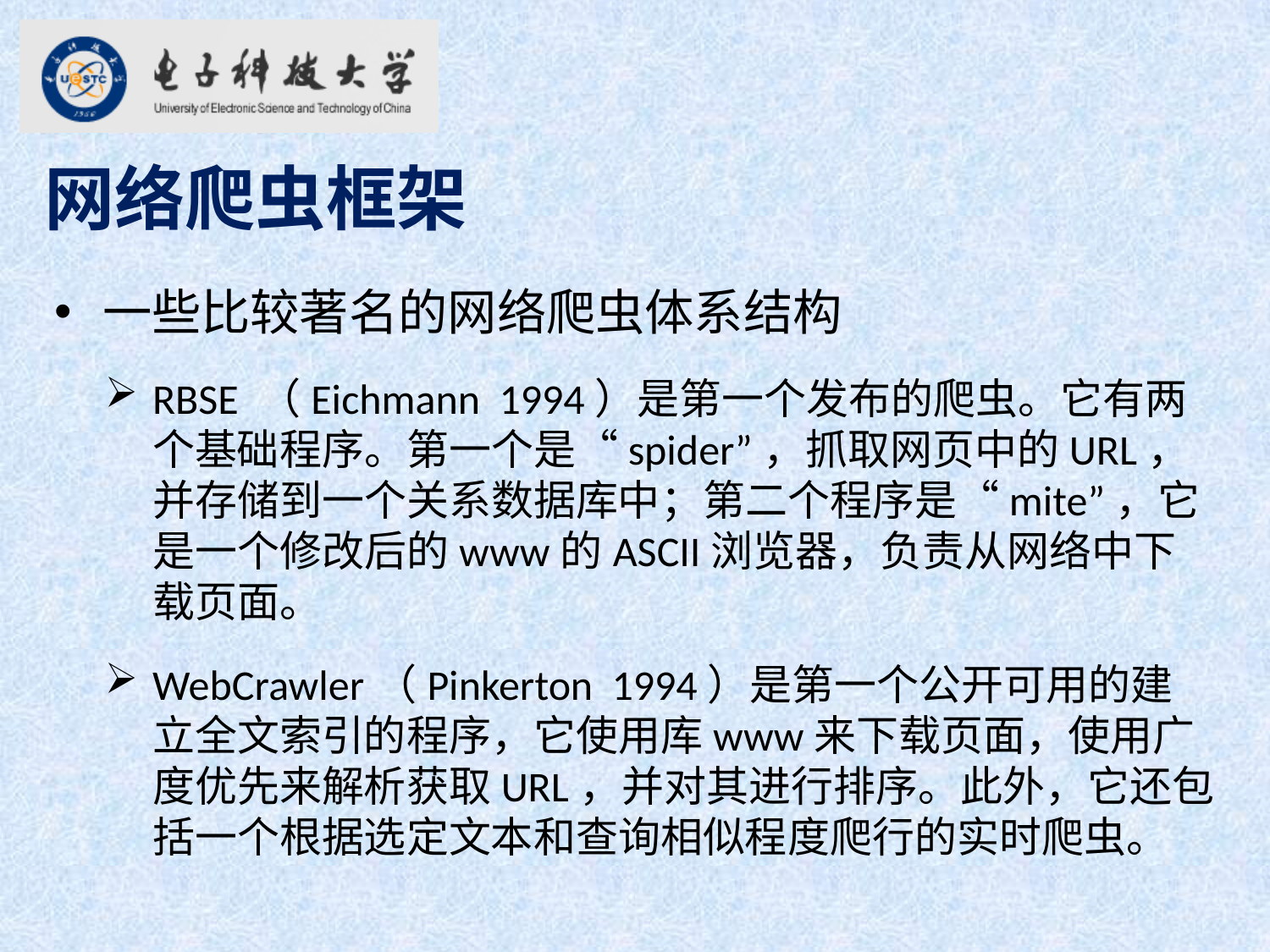

网络爬虫框架
一些比较著名的网络爬虫体系结构
RBSE （Eichmann  1994）是第一个发布的爬虫。它有两个基础程序。第一个是“spider”，抓取网页中的URL，并存储到一个关系数据库中；第二个程序是“mite”，它是一个修改后的www的ASCII浏览器，负责从网络中下载页面。
WebCrawler（Pinkerton  1994）是第一个公开可用的建立全文索引的程序，它使用库www来下载页面，使用广度优先来解析获取URL，并对其进行排序。此外，它还包括一个根据选定文本和查询相似程度爬行的实时爬虫。